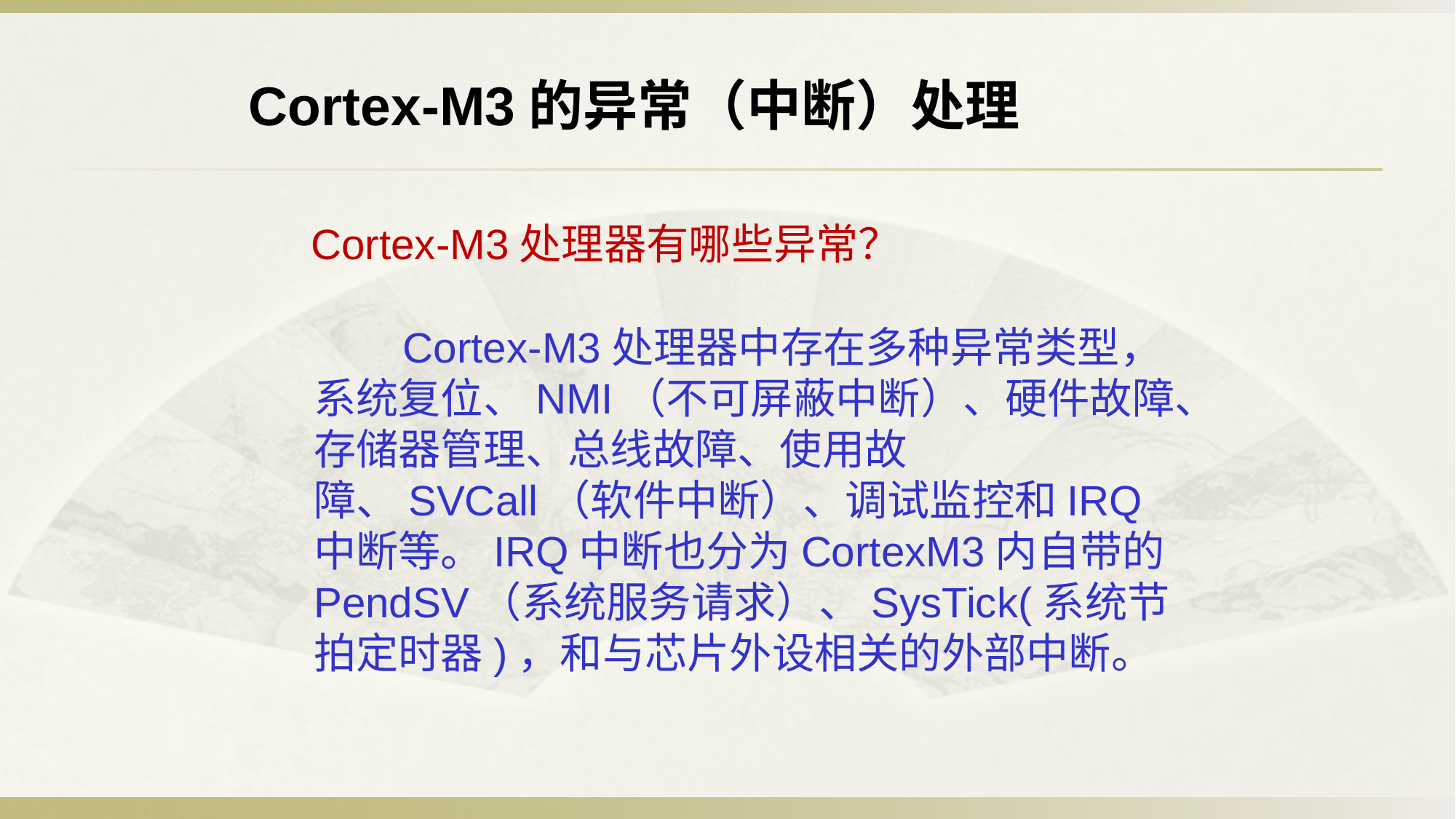

Cortex-M3的异常（中断）处理
Cortex-M3处理器有哪些异常？
           Cortex-M3处理器中存在多种异常类型，系统复位、NMI（不可屏蔽中断）、硬件故障、存储器管理、总线故障、使用故障、SVCall（软件中断）、调试监控和IRQ中断等。IRQ中断也分为CortexM3内自带的PendSV（系统服务请求）、SysTick(系统节拍定时器)，和与芯片外设相关的外部中断。